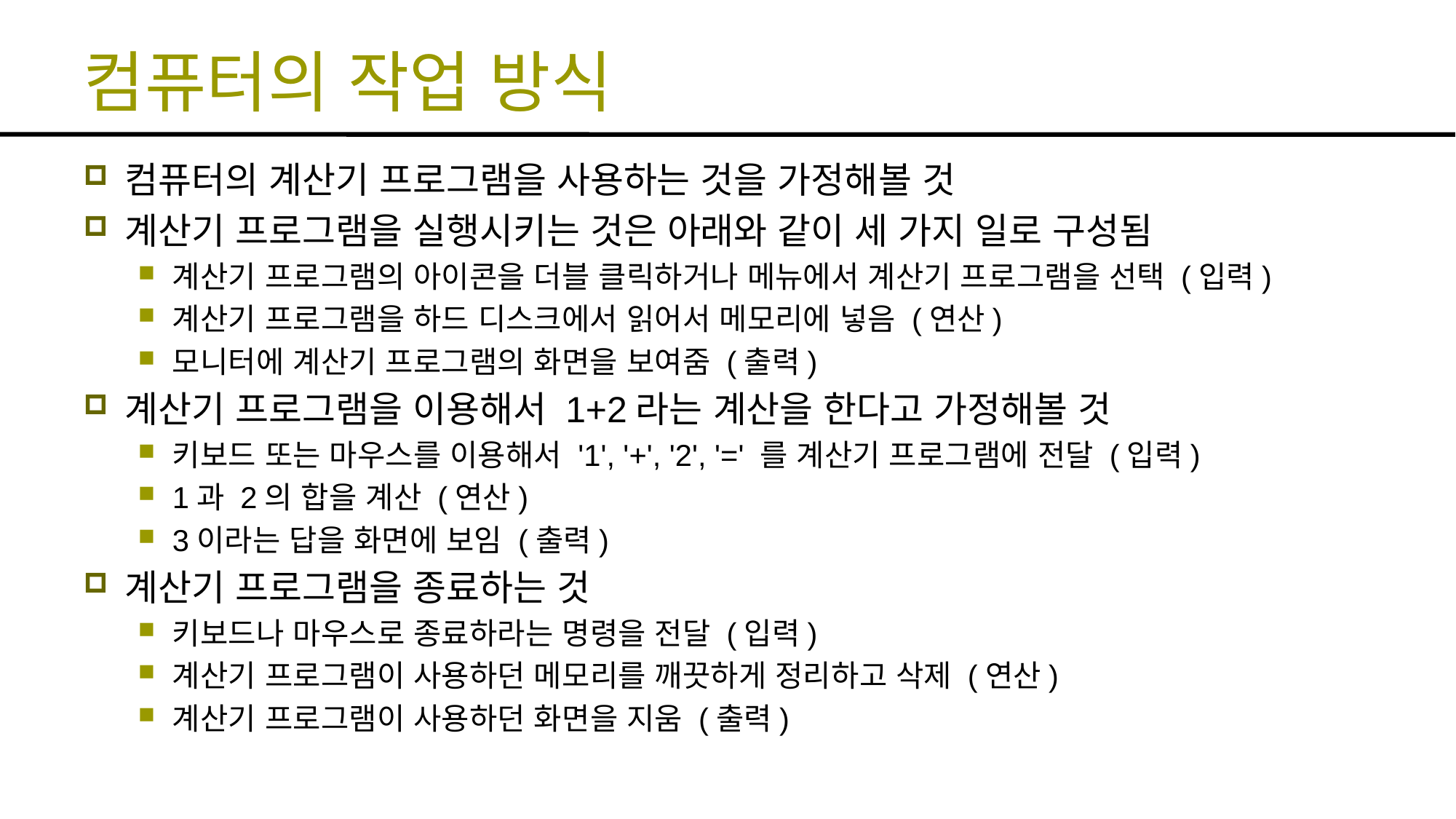

# 컴퓨터의 작업 방식
컴퓨터의 계산기 프로그램을 사용하는 것을 가정해볼 것
계산기 프로그램을 실행시키는 것은 아래와 같이 세 가지 일로 구성됨
계산기 프로그램의 아이콘을 더블 클릭하거나 메뉴에서 계산기 프로그램을 선택 (입력)
계산기 프로그램을 하드 디스크에서 읽어서 메모리에 넣음 (연산)
모니터에 계산기 프로그램의 화면을 보여줌 (출력)
계산기 프로그램을 이용해서 1+2라는 계산을 한다고 가정해볼 것
키보드 또는 마우스를 이용해서 '1', '+', '2', '=' 를 계산기 프로그램에 전달 (입력)
1과 2의 합을 계산 (연산)
3이라는 답을 화면에 보임 (출력)
계산기 프로그램을 종료하는 것
키보드나 마우스로 종료하라는 명령을 전달 (입력)
계산기 프로그램이 사용하던 메모리를 깨끗하게 정리하고 삭제 (연산)
계산기 프로그램이 사용하던 화면을 지움 (출력)